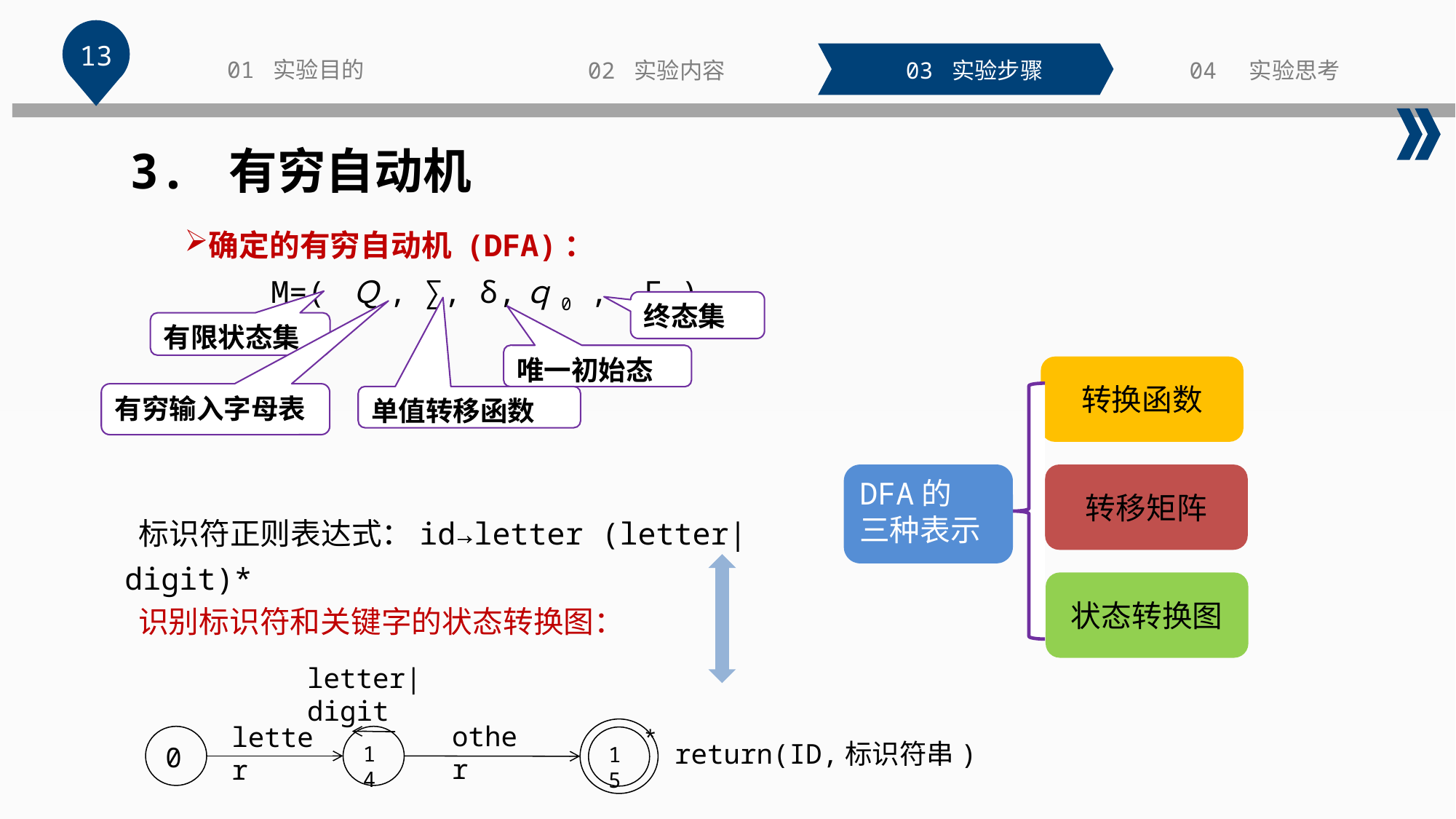

13

01 实验目的
02 实验内容
03 实验步骤
04  实验思考

3. 有穷自动机
确定的有穷自动机 (DFA)：
       M=( Ｑ, ∑, δ,ｑ0 ,  F )
终态集
有限状态集
唯一初始态
转换函数

有穷输入字母表
单值转移函数
DFA的
三种表示
转移矩阵
 标识符正则表达式：id→letter (letter|digit)*

状态转换图
识别标识符和关键字的状态转换图：
letter|digit
other
letter
*

0
14
15
return(ID,标识符串)